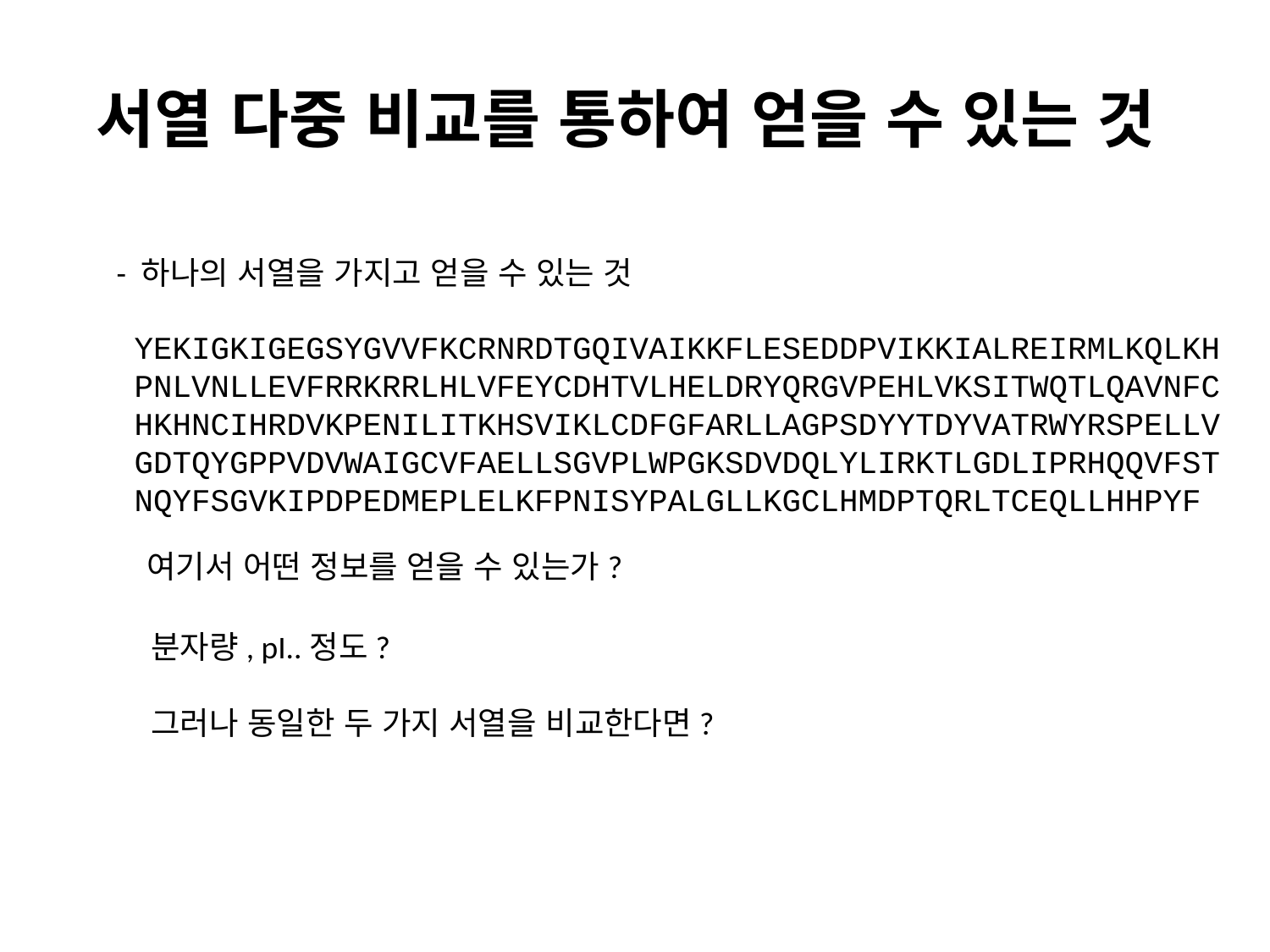

# 서열 다중 비교를 통하여 얻을 수 있는 것
- 하나의 서열을 가지고 얻을 수 있는 것
YEKIGKIGEGSYGVVFKCRNRDTGQIVAIKKFLESEDDPVIKKIALREIRMLKQLKHPNLVNLLEVFRRKRRLHLVFEYCDHTVLHELDRYQRGVPEHLVKSITWQTLQAVNFCHKHNCIHRDVKPENILITKHSVIKLCDFGFARLLAGPSDYYTDYVATRWYRSPELLVGDTQYGPPVDVWAIGCVFAELLSGVPLWPGKSDVDQLYLIRKTLGDLIPRHQQVFSTNQYFSGVKIPDPEDMEPLELKFPNISYPALGLLKGCLHMDPTQRLTCEQLLHHPYF
여기서 어떤 정보를 얻을 수 있는가?
분자량, pI..정도?

그러나 동일한 두 가지 서열을 비교한다면?